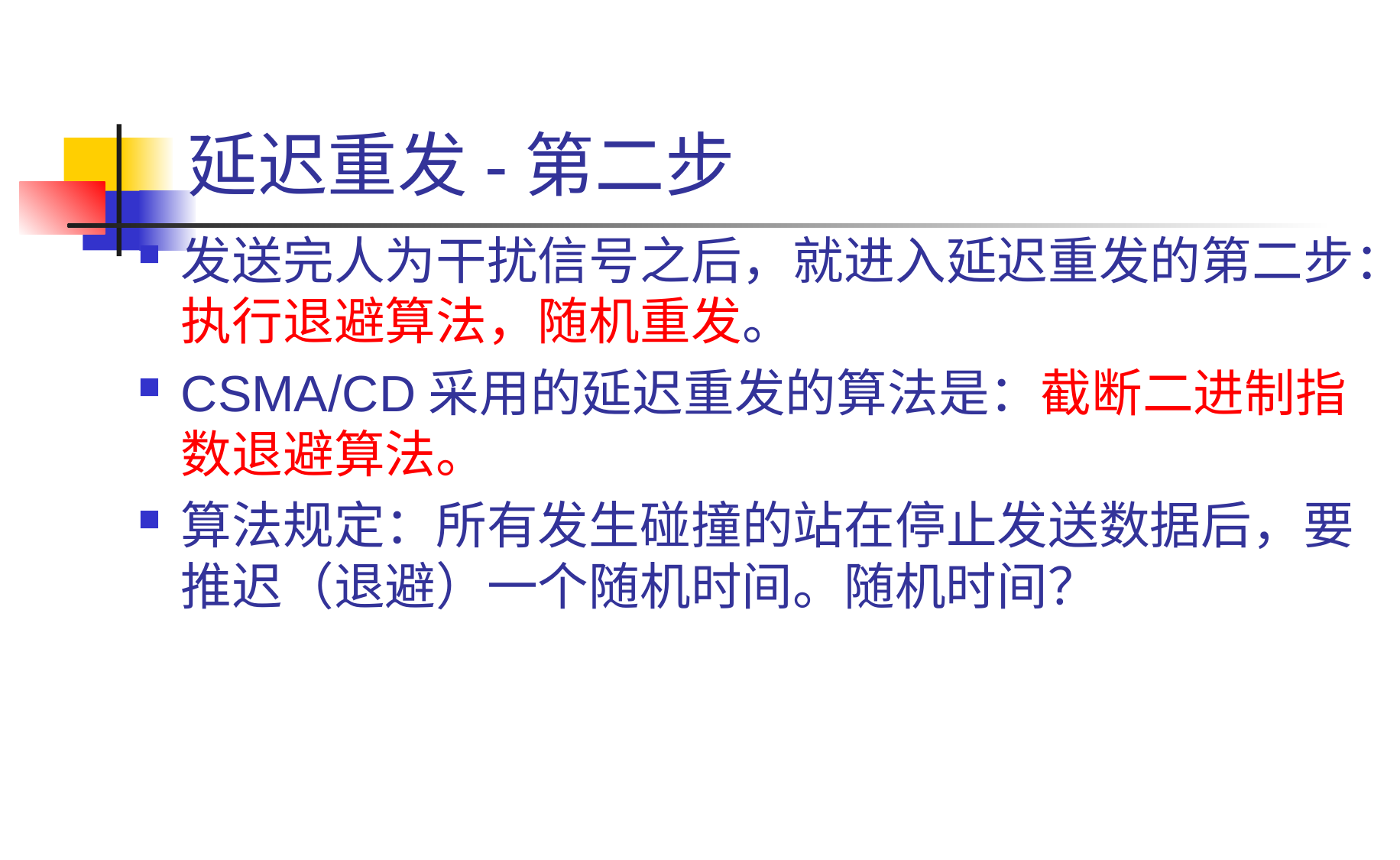

# 延迟重发-第二步
发送完人为干扰信号之后，就进入延迟重发的第二步：执行退避算法，随机重发。
CSMA/CD采用的延迟重发的算法是：截断二进制指数退避算法。
算法规定：所有发生碰撞的站在停止发送数据后，要推迟（退避）一个随机时间。随机时间？